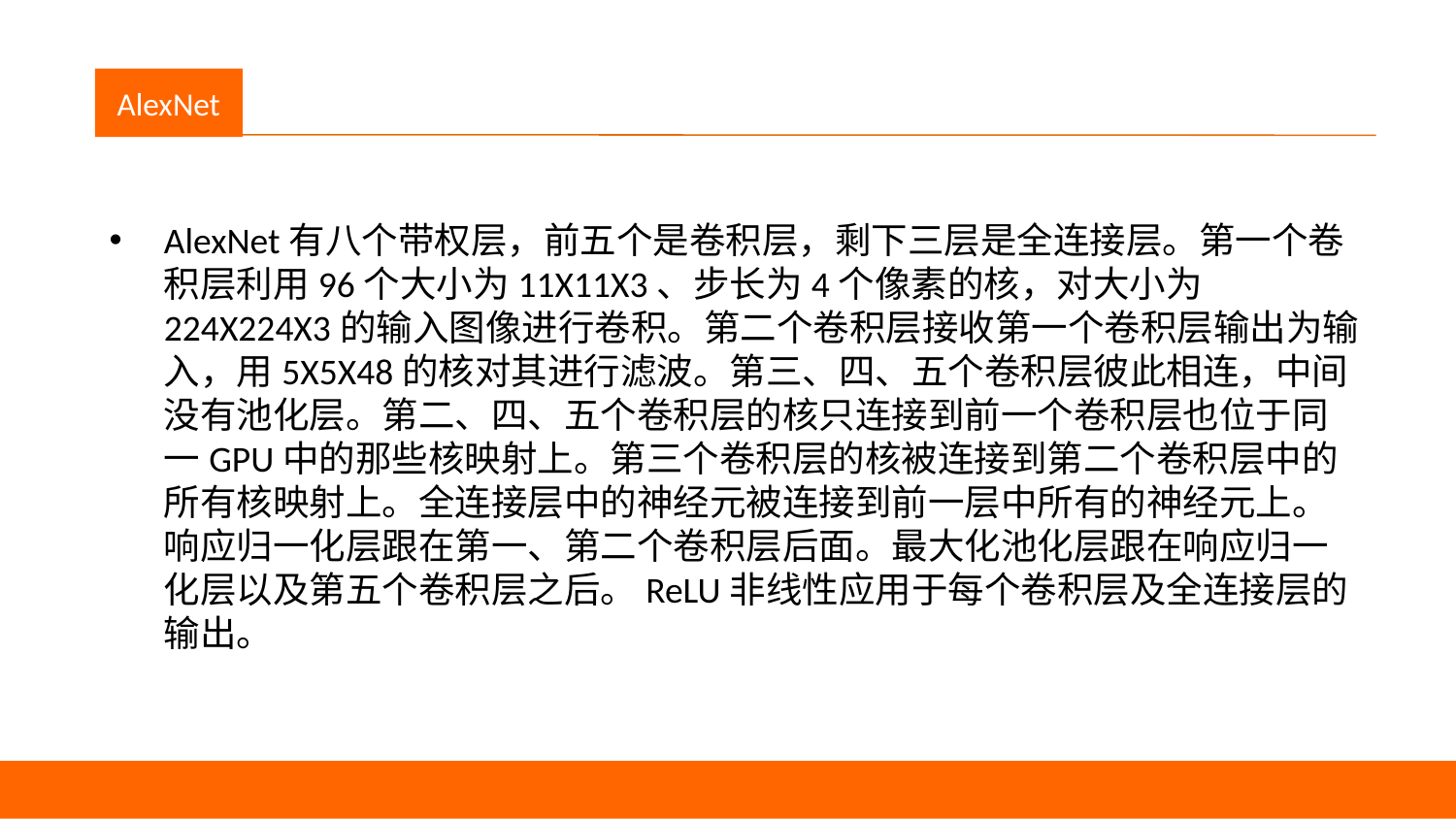

议程
AlexNet

AlexNet有八个带权层，前五个是卷积层，剩下三层是全连接层。第一个卷积层利用96个大小为11X11X3、步长为4个像素的核，对大小为224X224X3的输入图像进行卷积。第二个卷积层接收第一个卷积层输出为输入，用5X5X48的核对其进行滤波。第三、四、五个卷积层彼此相连，中间没有池化层。第二、四、五个卷积层的核只连接到前一个卷积层也位于同一GPU中的那些核映射上。第三个卷积层的核被连接到第二个卷积层中的所有核映射上。全连接层中的神经元被连接到前一层中所有的神经元上。响应归一化层跟在第一、第二个卷积层后面。最大化池化层跟在响应归一化层以及第五个卷积层之后。ReLU非线性应用于每个卷积层及全连接层的输出。